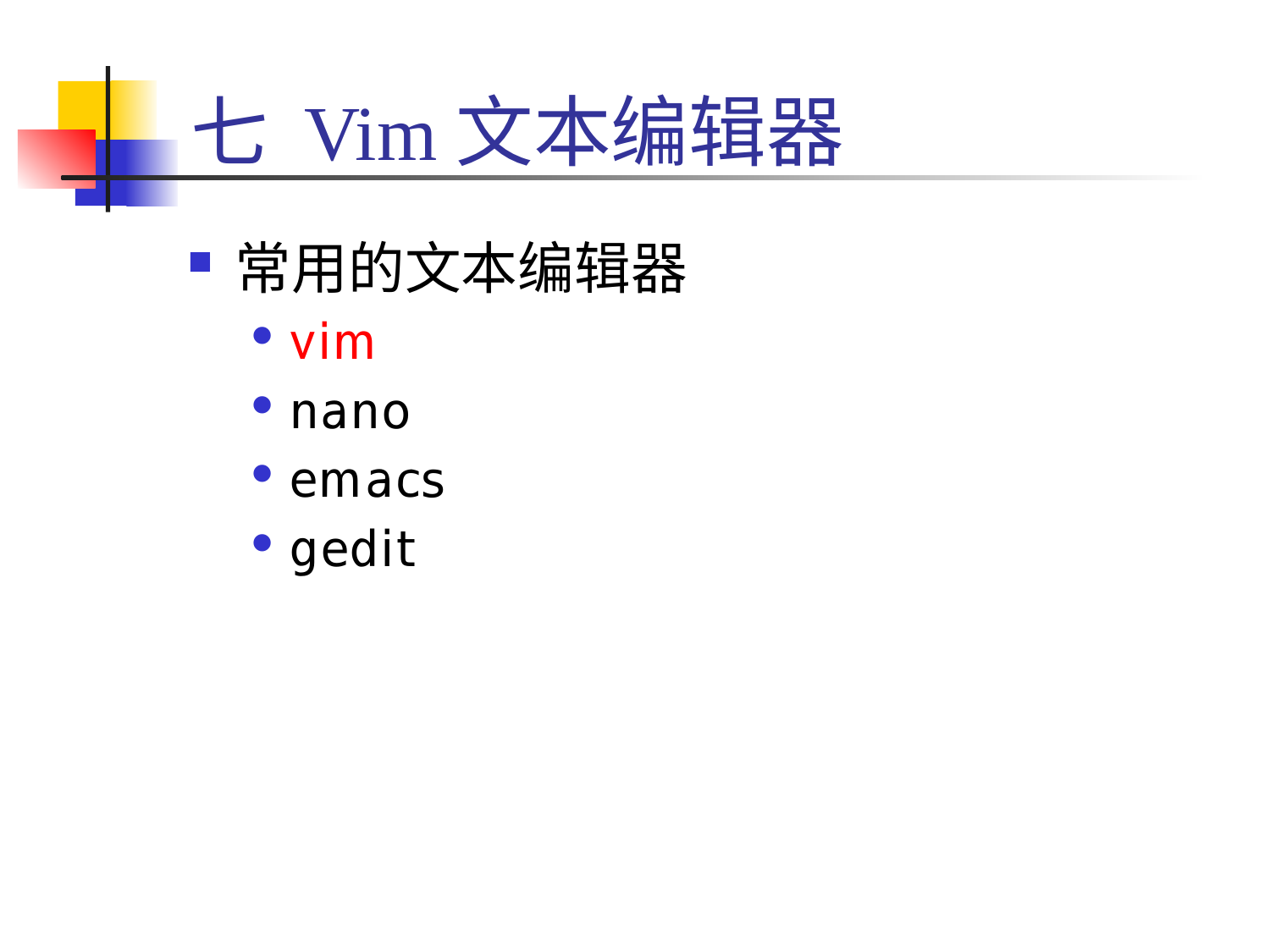

# 七 Vim文本编辑器
常用的文本编辑器
vim
nano
emacs
gedit